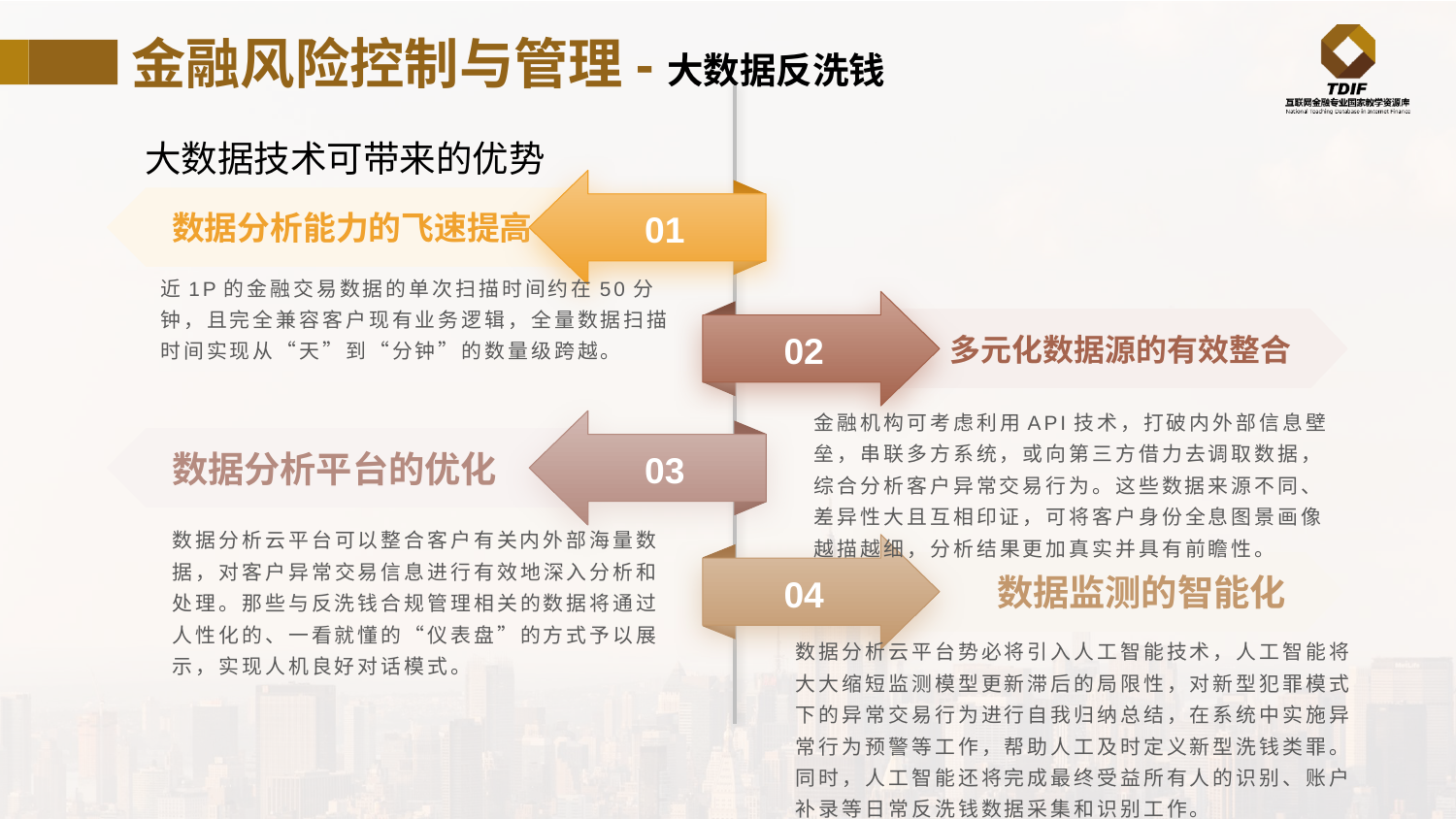

金融风险控制与管理-大数据反洗钱
大数据技术可带来的优势
01
数据分析能力的飞速提高

近1P的金融交易数据的单次扫描时间约在50分钟，且完全兼容客户现有业务逻辑，全量数据扫描时间实现从“天”到“分钟”的数量级跨越。
02
多元化数据源的有效整合

金融机构可考虑利用API技术，打破内外部信息壁垒，串联多方系统，或向第三方借力去调取数据，综合分析客户异常交易行为。这些数据来源不同、差异性大且互相印证，可将客户身份全息图景画像越描越细，分析结果更加真实并具有前瞻性。
03
数据分析平台的优化

数据分析云平台可以整合客户有关内外部海量数据，对客户异常交易信息进行有效地深入分析和处理。那些与反洗钱合规管理相关的数据将通过人性化的、一看就懂的“仪表盘”的方式予以展示，实现人机良好对话模式。
04
数据监测的智能化

数据分析云平台势必将引入人工智能技术，人工智能将大大缩短监测模型更新滞后的局限性，对新型犯罪模式下的异常交易行为进行自我归纳总结，在系统中实施异常行为预警等工作，帮助人工及时定义新型洗钱类罪。同时，人工智能还将完成最终受益所有人的识别、账户补录等日常反洗钱数据采集和识别工作。